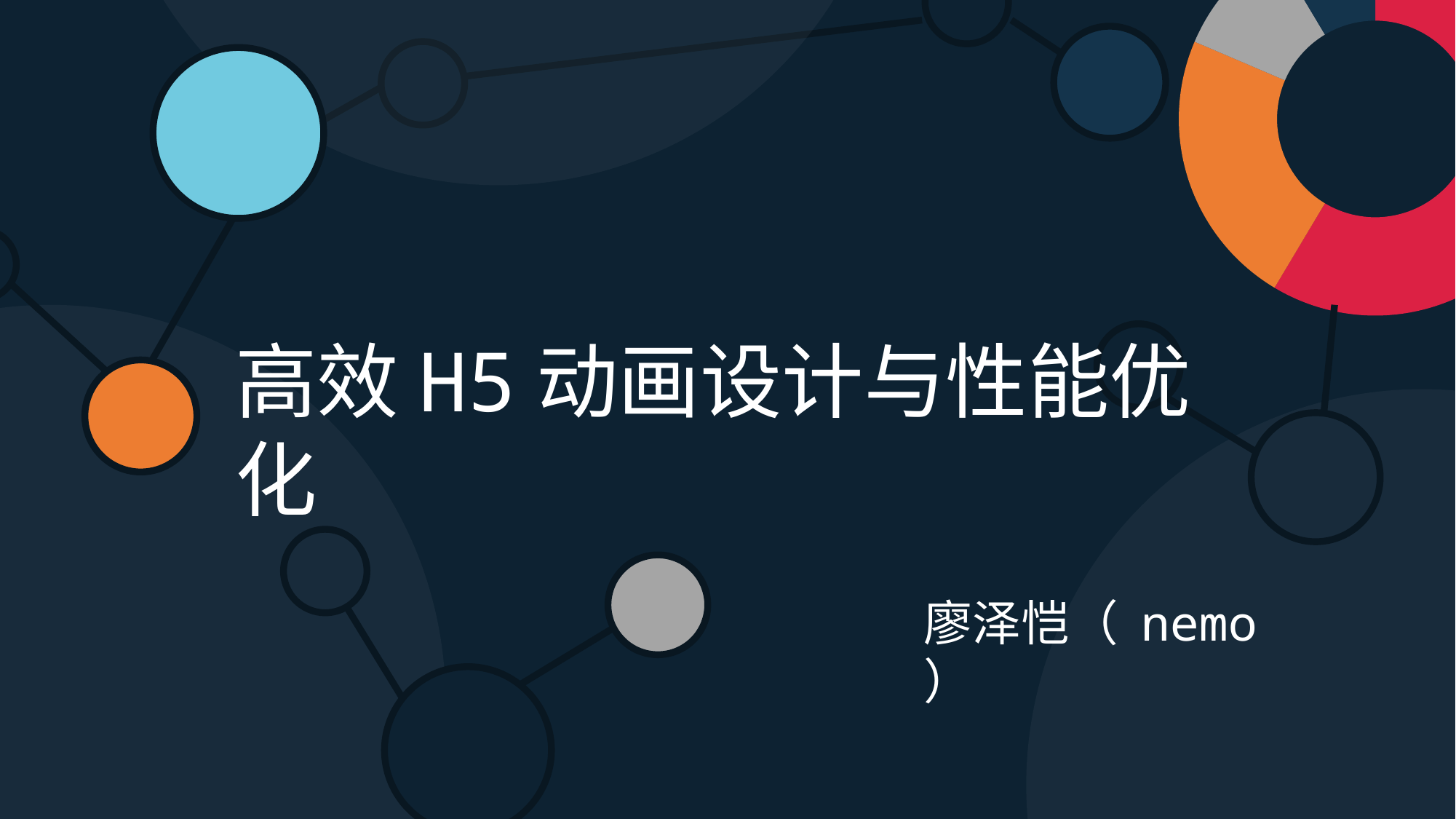

### Chart

| Category | 销售额 |
|---|---|
| 第一季度 | 8.200000000000001 |
| 第二季度 | 3.2 |
| 第三季度 | 1.4 |
| 第四季度 | 1.2 |

高效H5动画设计与性能优化

廖泽恺（ nemo ）